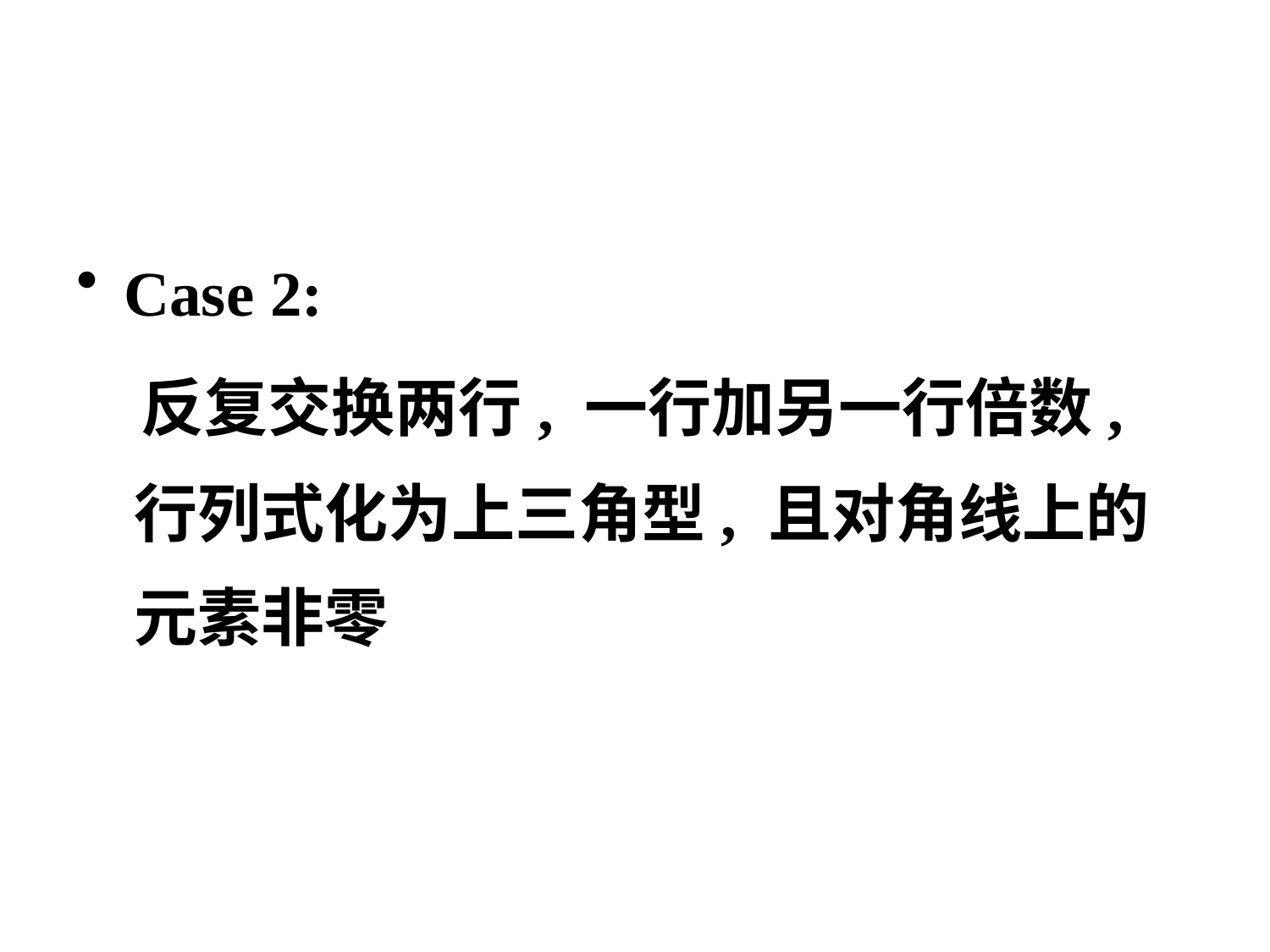

#
Case 2:
   反复交换两行, 一行加另一行倍数,
   行列式化为上三角型, 且对角线上的
   元素非零